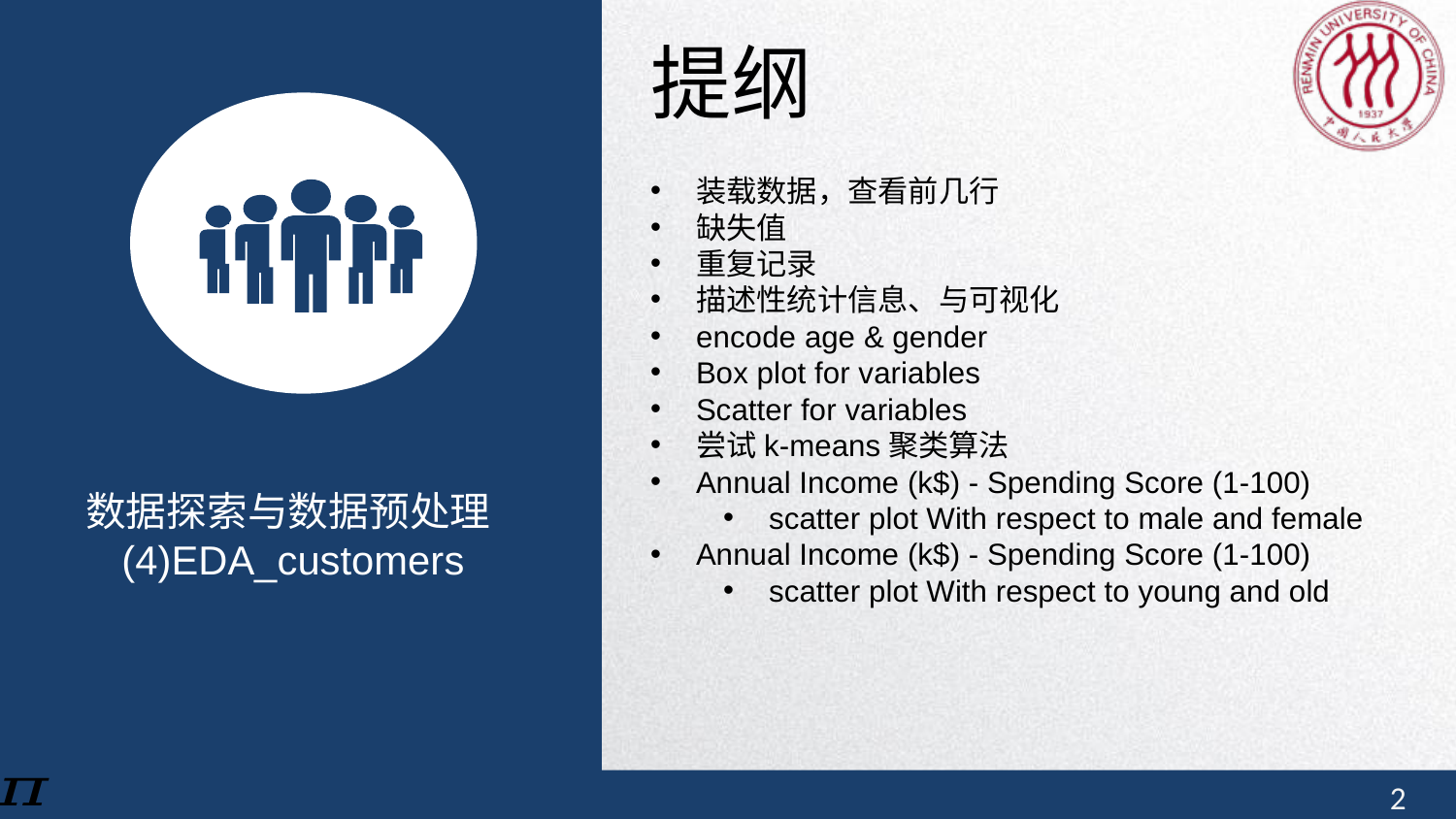

提纲

装载数据，查看前几行
缺失值
重复记录
描述性统计信息、与可视化
encode age & gender
Box plot for variables
Scatter for variables
尝试k-means聚类算法
Annual Income (k$) - Spending Score (1-100)
scatter plot With respect to male and female
Annual Income (k$) - Spending Score (1-100)
scatter plot With respect to young and old

数据探索与数据预处理(4)EDA_customers